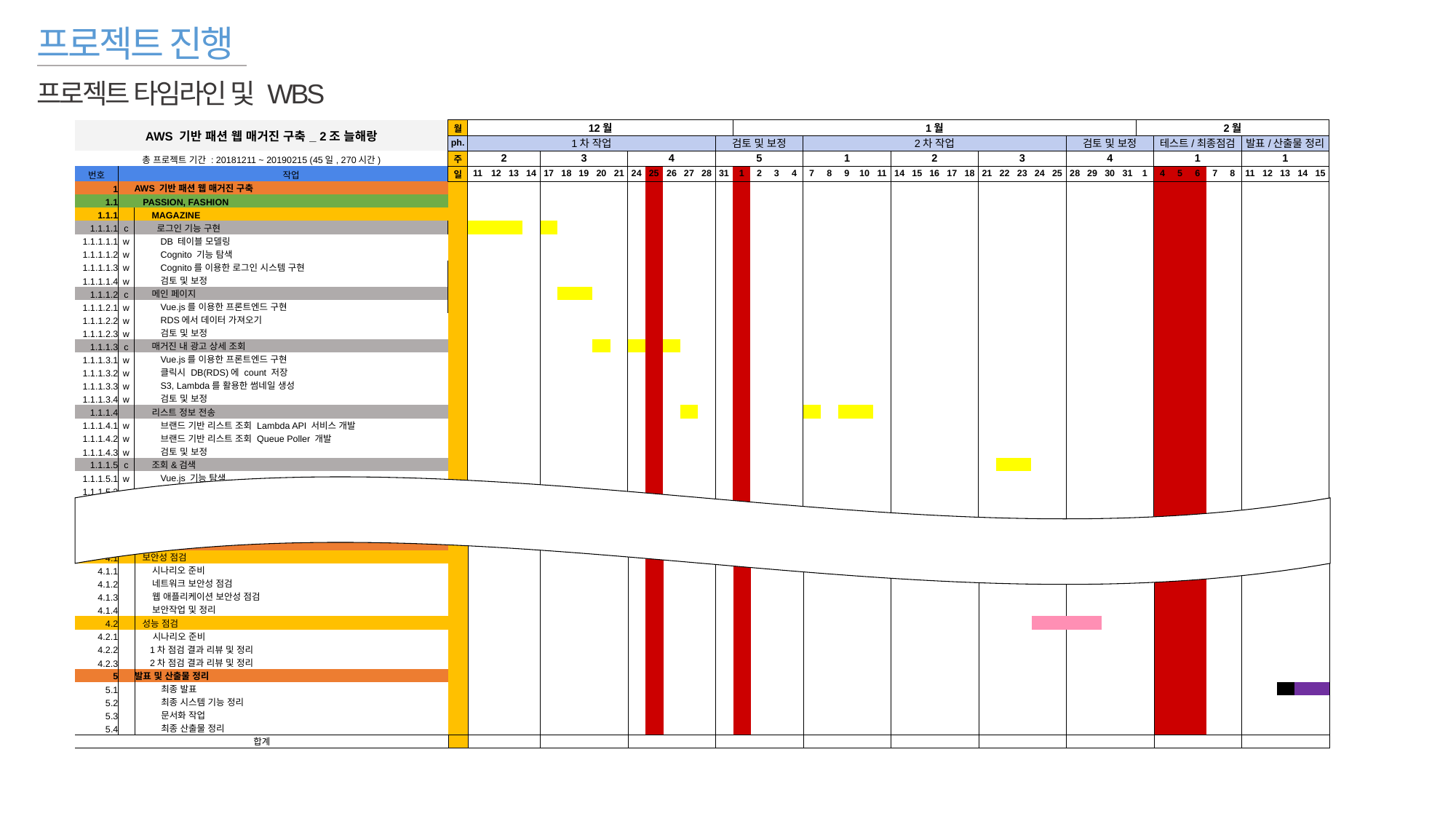

프로젝트 진행
프로젝트 타임라인 및 WBS
| AWS 기반 패션 웹 매거진 구축\_ 2조 늘해랑 |  |  | 월 | 12월 |  |  |  |  |  |  |  |  |  |  |  |  |  |  | 1월 |  |  |  |  |  |  |  |  |  |  |  |  |  |  |  |  |  |  |  |  |  |  | 2월 |  |  |  |  |  |  |  |  |  |  |
| --- | --- | --- | --- | --- | --- | --- | --- | --- | --- | --- | --- | --- | --- | --- | --- | --- | --- | --- | --- | --- | --- | --- | --- | --- | --- | --- | --- | --- | --- | --- | --- | --- | --- | --- | --- | --- | --- | --- | --- | --- | --- | --- | --- | --- | --- | --- | --- | --- | --- | --- | --- | --- |
|  |  |  | ph. | 1차 작업 |  |  |  |  |  |  |  |  |  |  |  |  |  | 검토 및 보정 |  |  |  |  | 2차 작업 |  |  |  |  |  |  |  |  |  |  |  |  |  |  | 검토 및 보정 |  |  |  |  | 테스트/최종점검 |  |  |  |  | 발표/산출물 정리 |  |  |  |  |
| 총 프로젝트 기간 : 20181211 ~ 20190215 (45일, 270시간) |  |  | 주 | 2 |  |  |  | 3 |  |  |  |  | 4 |  |  |  |  | 5 |  |  |  |  | 1 |  |  |  |  | 2 |  |  |  |  | 3 |  |  |  |  | 4 |  |  |  |  | 1 |  |  |  |  | 1 |  |  |  |  |
| 번호 |  | 작업 | 일 | 11 | 12 | 13 | 14 | 17 | 18 | 19 | 20 | 21 | 24 | 25 | 26 | 27 | 28 | 31 | 1 | 2 | 3 | 4 | 7 | 8 | 9 | 10 | 11 | 14 | 15 | 16 | 17 | 18 | 21 | 22 | 23 | 24 | 25 | 28 | 29 | 30 | 31 | 1 | 4 | 5 | 6 | 7 | 8 | 11 | 12 | 13 | 14 | 15 |
| 1 |  | AWS 기반 패션 웹 매거진 구축 |  |  |  |  |  |  |  |  |  |  |  |  |  |  |  |  |  |  |  |  |  |  |  |  |  |  |  |  |  |  |  |  |  |  |  |  |  |  |  |  |  |  |  |  |  |  |  |  |  |  |
| 1.1 |  | PASSION, FASHION |  |  |  |  |  |  |  |  |  |  |  |  |  |  |  |  |  |  |  |  |  |  |  |  |  |  |  |  |  |  |  |  |  |  |  |  |  |  |  |  |  |  |  |  |  |  |  |  |  |  |
| 1.1.1 |  | MAGAZINE |  |  |  |  |  |  |  |  |  |  |  |  |  |  |  |  |  |  |  |  |  |  |  |  |  |  |  |  |  |  |  |  |  |  |  |  |  |  |  |  |  |  |  |  |  |  |  |  |  |  |
| 1.1.1.1 | c | 로그인 기능 구현 |  |  |  |  |  |  |  |  |  |  |  |  |  |  |  |  |  |  |  |  |  |  |  |  |  |  |  |  |  |  |  |  |  |  |  |  |  |  |  |  |  |  |  |  |  |  |  |  |  |  |
| 1.1.1.1.1 | w | DB 테이블 모델링 |  |  |  |  |  |  |  |  |  |  |  |  |  |  |  |  |  |  |  |  |  |  |  |  |  |  |  |  |  |  |  |  |  |  |  |  |  |  |  |  |  |  |  |  |  |  |  |  |  |  |
| 1.1.1.1.2 | w | Cognito 기능 탐색 |  |  |  |  |  |  |  |  |  |  |  |  |  |  |  |  |  |  |  |  |  |  |  |  |  |  |  |  |  |  |  |  |  |  |  |  |  |  |  |  |  |  |  |  |  |  |  |  |  |  |
| 1.1.1.1.3 | w | Cognito를 이용한 로그인 시스템 구현 |  |  |  |  |  |  |  |  |  |  |  |  |  |  |  |  |  |  |  |  |  |  |  |  |  |  |  |  |  |  |  |  |  |  |  |  |  |  |  |  |  |  |  |  |  |  |  |  |  |  |
| 1.1.1.1.4 | w | 검토 및 보정 |  |  |  |  |  |  |  |  |  |  |  |  |  |  |  |  |  |  |  |  |  |  |  |  |  |  |  |  |  |  |  |  |  |  |  |  |  |  |  |  |  |  |  |  |  |  |  |  |  |  |
| 1.1.1.2 | c | 메인 페이지 |  |  |  |  |  |  |  |  |  |  |  |  |  |  |  |  |  |  |  |  |  |  |  |  |  |  |  |  |  |  |  |  |  |  |  |  |  |  |  |  |  |  |  |  |  |  |  |  |  |  |
| 1.1.1.2.1 | w | Vue.js를 이용한 프론트엔드 구현 |  |  |  |  |  |  |  |  |  |  |  |  |  |  |  |  |  |  |  |  |  |  |  |  |  |  |  |  |  |  |  |  |  |  |  |  |  |  |  |  |  |  |  |  |  |  |  |  |  |  |
| 1.1.1.2.2 | w | RDS에서 데이터 가져오기 |  |  |  |  |  |  |  |  |  |  |  |  |  |  |  |  |  |  |  |  |  |  |  |  |  |  |  |  |  |  |  |  |  |  |  |  |  |  |  |  |  |  |  |  |  |  |  |  |  |  |
| 1.1.1.2.3 | w | 검토 및 보정 |  |  |  |  |  |  |  |  |  |  |  |  |  |  |  |  |  |  |  |  |  |  |  |  |  |  |  |  |  |  |  |  |  |  |  |  |  |  |  |  |  |  |  |  |  |  |  |  |  |  |
| 1.1.1.3 | c | 매거진 내 광고 상세 조회 |  |  |  |  |  |  |  |  |  |  |  |  |  |  |  |  |  |  |  |  |  |  |  |  |  |  |  |  |  |  |  |  |  |  |  |  |  |  |  |  |  |  |  |  |  |  |  |  |  |  |
| 1.1.1.3.1 | w | Vue.js를 이용한 프론트엔드 구현 |  |  |  |  |  |  |  |  |  |  |  |  |  |  |  |  |  |  |  |  |  |  |  |  |  |  |  |  |  |  |  |  |  |  |  |  |  |  |  |  |  |  |  |  |  |  |  |  |  |  |
| 1.1.1.3.2 | w | 클릭시 DB(RDS)에 count 저장 |  |  |  |  |  |  |  |  |  |  |  |  |  |  |  |  |  |  |  |  |  |  |  |  |  |  |  |  |  |  |  |  |  |  |  |  |  |  |  |  |  |  |  |  |  |  |  |  |  |  |
| 1.1.1.3.3 | w | S3, Lambda를 활용한 썸네일 생성 |  |  |  |  |  |  |  |  |  |  |  |  |  |  |  |  |  |  |  |  |  |  |  |  |  |  |  |  |  |  |  |  |  |  |  |  |  |  |  |  |  |  |  |  |  |  |  |  |  |  |
| 1.1.1.3.4 | w | 검토 및 보정 |  |  |  |  |  |  |  |  |  |  |  |  |  |  |  |  |  |  |  |  |  |  |  |  |  |  |  |  |  |  |  |  |  |  |  |  |  |  |  |  |  |  |  |  |  |  |  |  |  |  |
| 1.1.1.4 |  | 리스트 정보 전송 |  |  |  |  |  |  |  |  |  |  |  |  |  |  |  |  |  |  |  |  |  |  |  |  |  |  |  |  |  |  |  |  |  |  |  |  |  |  |  |  |  |  |  |  |  |  |  |  |  |  |
| 1.1.1.4.1 | w | 브랜드 기반 리스트 조회 Lambda API 서비스 개발 |  |  |  |  |  |  |  |  |  |  |  |  |  |  |  |  |  |  |  |  |  |  |  |  |  |  |  |  |  |  |  |  |  |  |  |  |  |  |  |  |  |  |  |  |  |  |  |  |  |  |
| 1.1.1.4.2 | w | 브랜드 기반 리스트 조회 Queue Poller 개발 |  |  |  |  |  |  |  |  |  |  |  |  |  |  |  |  |  |  |  |  |  |  |  |  |  |  |  |  |  |  |  |  |  |  |  |  |  |  |  |  |  |  |  |  |  |  |  |  |  |  |
| 1.1.1.4.3 | w | 검토 및 보정 |  |  |  |  |  |  |  |  |  |  |  |  |  |  |  |  |  |  |  |  |  |  |  |  |  |  |  |  |  |  |  |  |  |  |  |  |  |  |  |  |  |  |  |  |  |  |  |  |  |  |
| 1.1.1.5 | c | 조회&검색 |  |  |  |  |  |  |  |  |  |  |  |  |  |  |  |  |  |  |  |  |  |  |  |  |  |  |  |  |  |  |  |  |  |  |  |  |  |  |  |  |  |  |  |  |  |  |  |  |  |  |
| 1.1.1.5.1 | w | Vue.js 기능 탐색 |  |  |  |  |  |  |  |  |  |  |  |  |  |  |  |  |  |  |  |  |  |  |  |  |  |  |  |  |  |  |  |  |  |  |  |  |  |  |  |  |  |  |  |  |  |  |  |  |  |  |
| 1.1.1.5.2 | w | Vue.js를 이용한 프론트엔드 구현 |  |  |  |  |  |  |  |  |  |  |  |  |  |  |  |  |  |  |  |  |  |  |  |  |  |  |  |  |  |  |  |  |  |  |  |  |  |  |  |  |  |  |  |  |  |  |  |  |  |  |
| 1.1.1.5.3 | w | RDS에서 데이터 가져오기 |  |  |  |  |  |  |  |  |  |  |  |  |  |  |  |  |  |  |  |  |  |  |  |  |  |  |  |  |  |  |  |  |  |  |  |  |  |  |  |  |  |  |  |  |  |  |  |  |  |  |
| 1.1.1.5.4 | w | 검토 및 보정 |  |  |  |  |  |  |  |  |  |  |  |  |  |  |  |  |  |  |  |  |  |  |  |  |  |  |  |  |  |  |  |  |  |  |  |  |  |  |  |  |  |  |  |  |  |  |  |  |  |  |

| 4 |  | 아키텍처 점검 |  |  |  |  |  |  |  |  |  |  |  |  |  |  |  |  |  |  |  |  |  |  |  |  |  |  |  |  |  |  |  |  |  |  |  |  |  |  |  |  |  |  |  |  |  |  |  |  |  |  |
| --- | --- | --- | --- | --- | --- | --- | --- | --- | --- | --- | --- | --- | --- | --- | --- | --- | --- | --- | --- | --- | --- | --- | --- | --- | --- | --- | --- | --- | --- | --- | --- | --- | --- | --- | --- | --- | --- | --- | --- | --- | --- | --- | --- | --- | --- | --- | --- | --- | --- | --- | --- | --- |
| 4.1 |  | 보안성 점검 |  |  |  |  |  |  |  |  |  |  |  |  |  |  |  |  |  |  |  |  |  |  |  |  |  |  |  |  |  |  |  |  |  |  |  |  |  |  |  |  |  |  |  |  |  |  |  |  |  |  |
| 4.1.1 |  | 시나리오 준비 |  |  |  |  |  |  |  |  |  |  |  |  |  |  |  |  |  |  |  |  |  |  |  |  |  |  |  |  |  |  |  |  |  |  |  |  |  |  |  |  |  |  |  |  |  |  |  |  |  |  |
| 4.1.2 |  | 네트워크 보안성 점검 |  |  |  |  |  |  |  |  |  |  |  |  |  |  |  |  |  |  |  |  |  |  |  |  |  |  |  |  |  |  |  |  |  |  |  |  |  |  |  |  |  |  |  |  |  |  |  |  |  |  |
| 4.1.3 |  | 웹 애플리케이션 보안성 점검 |  |  |  |  |  |  |  |  |  |  |  |  |  |  |  |  |  |  |  |  |  |  |  |  |  |  |  |  |  |  |  |  |  |  |  |  |  |  |  |  |  |  |  |  |  |  |  |  |  |  |
| 4.1.4 |  | 보안작업 및 정리 |  |  |  |  |  |  |  |  |  |  |  |  |  |  |  |  |  |  |  |  |  |  |  |  |  |  |  |  |  |  |  |  |  |  |  |  |  |  |  |  |  |  |  |  |  |  |  |  |  |  |
| 4.2 |  | 성능 점검 |  |  |  |  |  |  |  |  |  |  |  |  |  |  |  |  |  |  |  |  |  |  |  |  |  |  |  |  |  |  |  |  |  |  |  |  |  |  |  |  |  |  |  |  |  |  |  |  |  |  |
| 4.2.1 |  | 시나리오 준비 |  |  |  |  |  |  |  |  |  |  |  |  |  |  |  |  |  |  |  |  |  |  |  |  |  |  |  |  |  |  |  |  |  |  |  |  |  |  |  |  |  |  |  |  |  |  |  |  |  |  |
| 4.2.2 |  | 1차 점검 결과 리뷰 및 정리 |  |  |  |  |  |  |  |  |  |  |  |  |  |  |  |  |  |  |  |  |  |  |  |  |  |  |  |  |  |  |  |  |  |  |  |  |  |  |  |  |  |  |  |  |  |  |  |  |  |  |
| 4.2.3 |  | 2차 점검 결과 리뷰 및 정리 |  |  |  |  |  |  |  |  |  |  |  |  |  |  |  |  |  |  |  |  |  |  |  |  |  |  |  |  |  |  |  |  |  |  |  |  |  |  |  |  |  |  |  |  |  |  |  |  |  |  |
| 5 |  | 발표 및 산출물 정리 |  |  |  |  |  |  |  |  |  |  |  |  |  |  |  |  |  |  |  |  |  |  |  |  |  |  |  |  |  |  |  |  |  |  |  |  |  |  |  |  |  |  |  |  |  |  |  |  |  |  |
| 5.1 |  | 최종 발표 |  |  |  |  |  |  |  |  |  |  |  |  |  |  |  |  |  |  |  |  |  |  |  |  |  |  |  |  |  |  |  |  |  |  |  |  |  |  |  |  |  |  |  |  |  |  |  |  |  |  |
| 5.2 |  | 최종 시스템 기능 정리 |  |  |  |  |  |  |  |  |  |  |  |  |  |  |  |  |  |  |  |  |  |  |  |  |  |  |  |  |  |  |  |  |  |  |  |  |  |  |  |  |  |  |  |  |  |  |  |  |  |  |
| 5.3 |  | 문서화 작업 |  |  |  |  |  |  |  |  |  |  |  |  |  |  |  |  |  |  |  |  |  |  |  |  |  |  |  |  |  |  |  |  |  |  |  |  |  |  |  |  |  |  |  |  |  |  |  |  |  |  |
| 5.4 |  | 최종 산출물 정리 |  |  |  |  |  |  |  |  |  |  |  |  |  |  |  |  |  |  |  |  |  |  |  |  |  |  |  |  |  |  |  |  |  |  |  |  |  |  |  |  |  |  |  |  |  |  |  |  |  |  |
| 합계 |  |  |  |  |  |  |  |  |  |  |  |  |  |  |  |  |  |  |  |  |  |  |  |  |  |  |  |  |  |  |  |  |  |  |  |  |  |  |  |  |  |  |  |  |  |  |  |  |  |  |  |  |